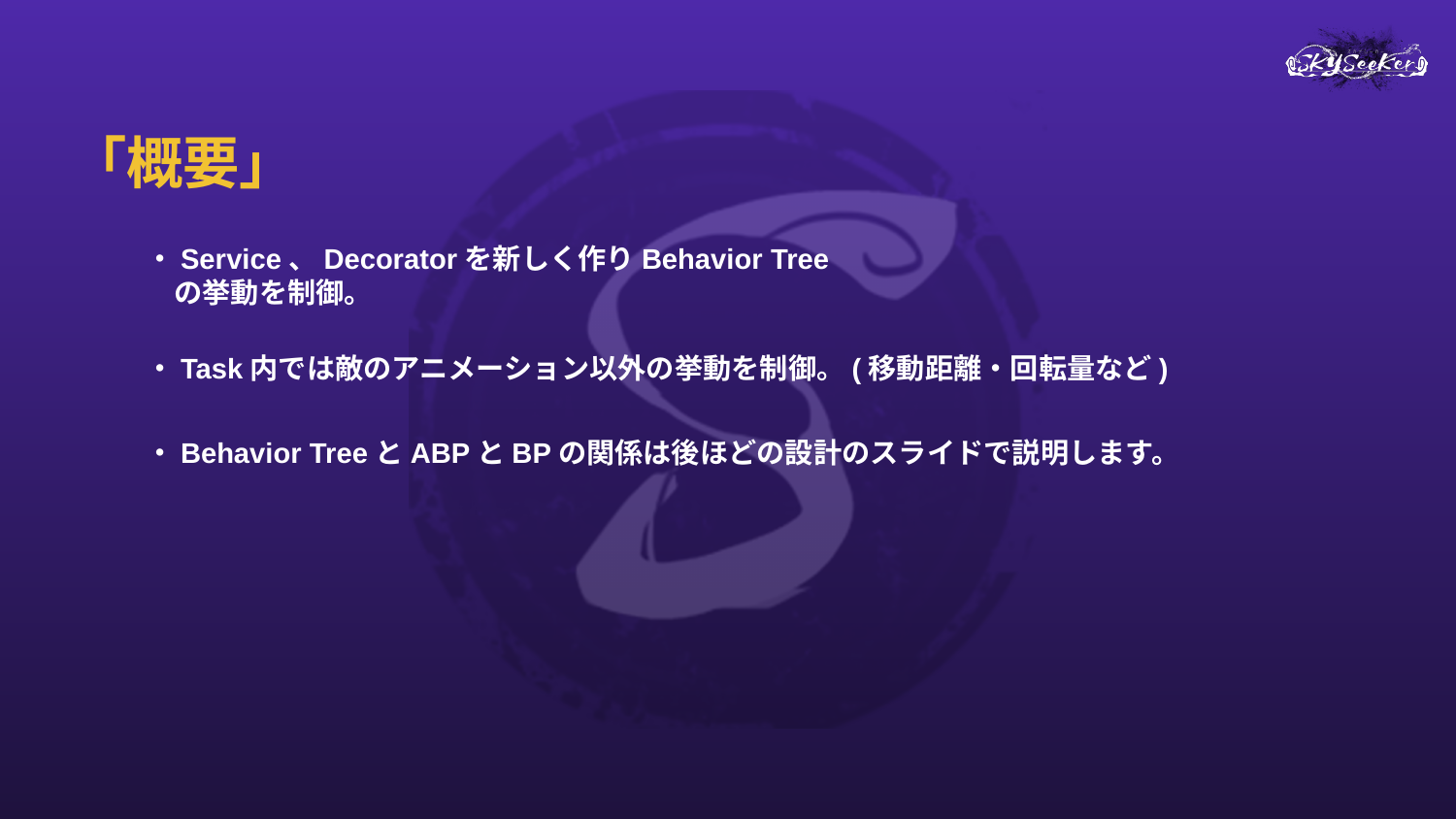

# 「概要」
・Service、Decoratorを新しく作りBehavior Tree
　の挙動を制御。
・Task内では敵のアニメーション以外の挙動を制御。(移動距離・回転量など)
・Behavior TreeとABPとBPの関係は後ほどの設計のスライドで説明します。